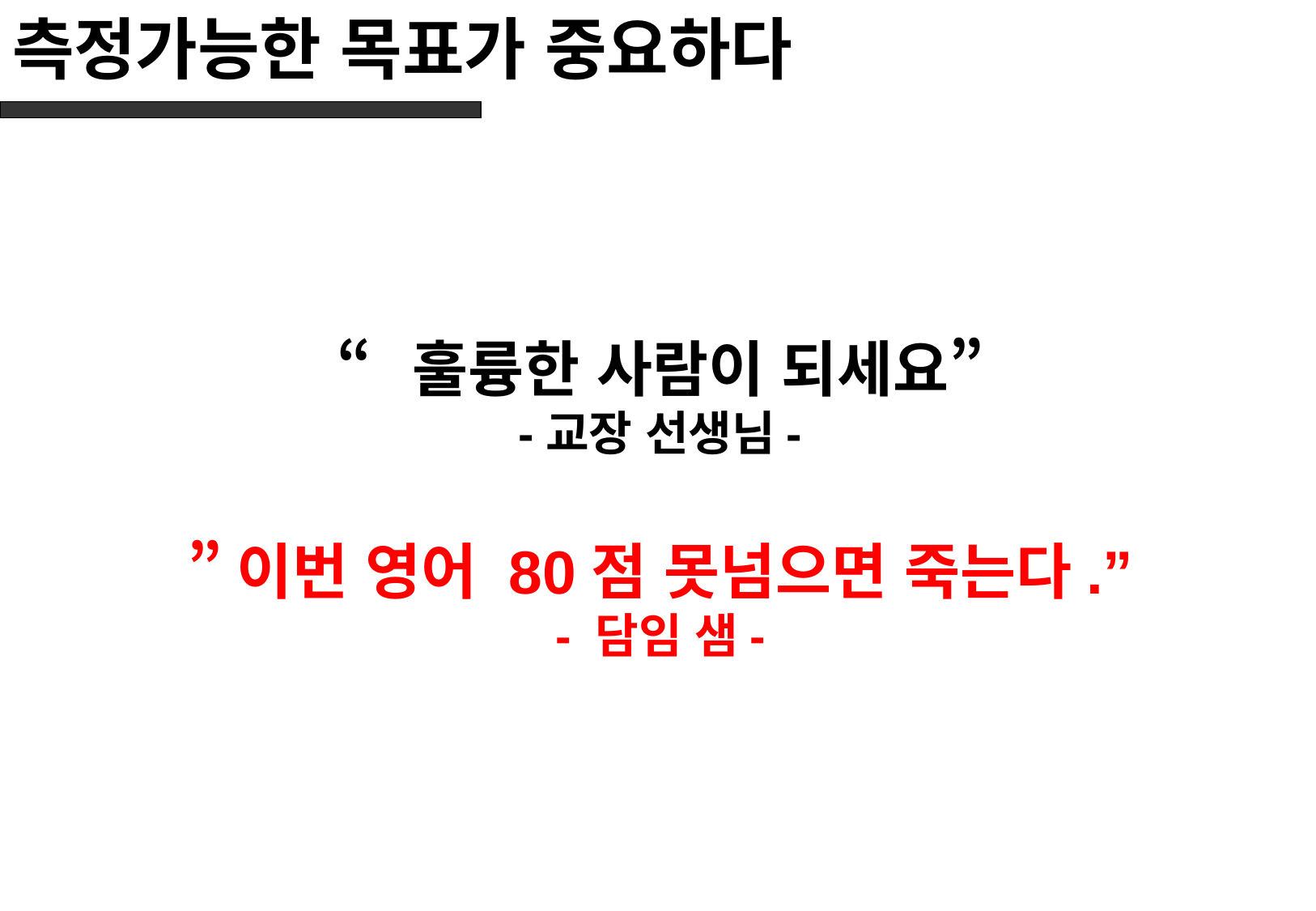

# 측정가능한 목표가 중요하다
“훌륭한 사람이 되세요”
-교장 선생님-

”이번 영어 80점 못넘으면 죽는다.”
- 담임 샘-